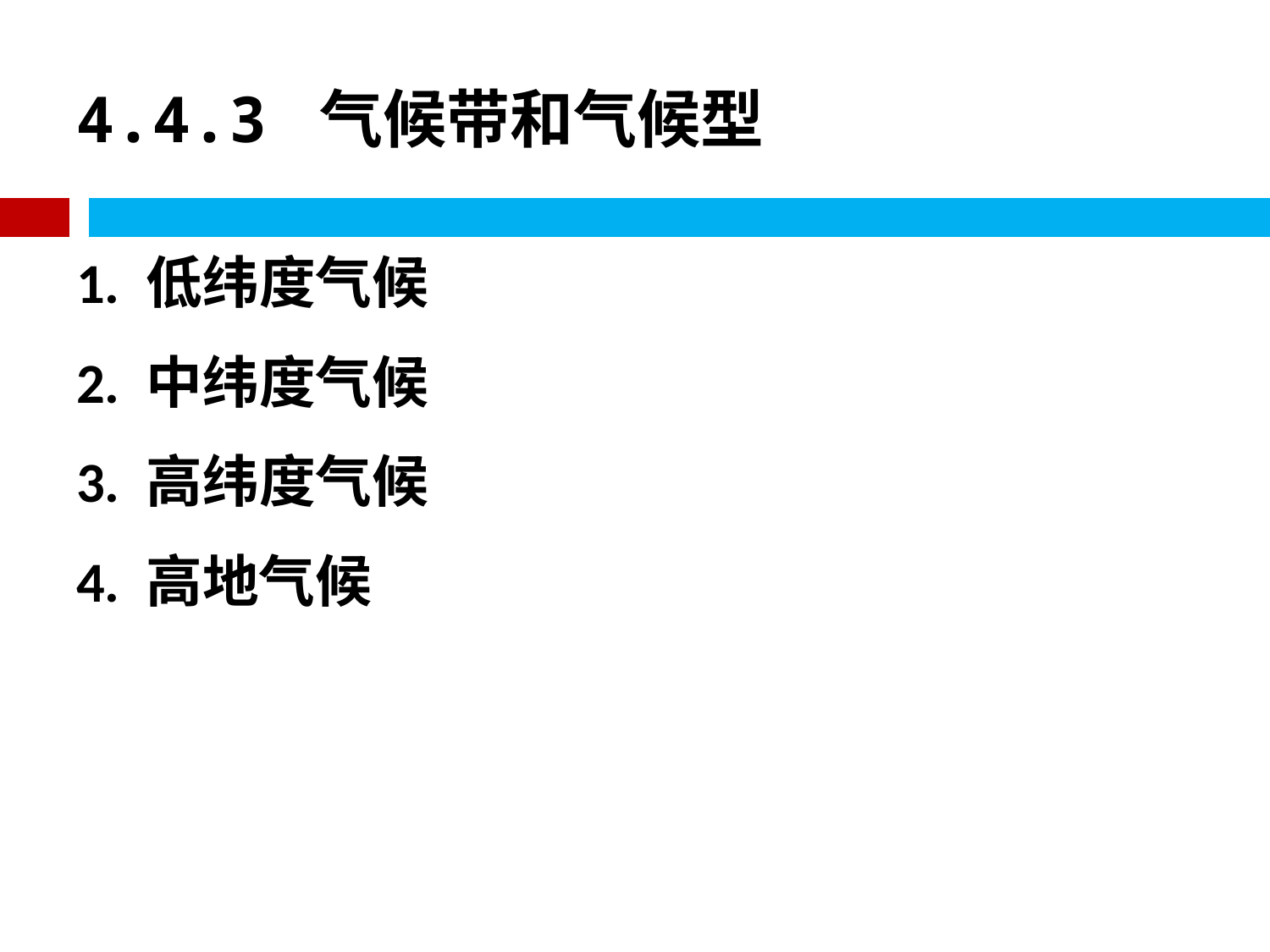

# 4.4.3 气候带和气候型
1. 低纬度气候
2. 中纬度气候
3. 高纬度气候
4. 高地气候